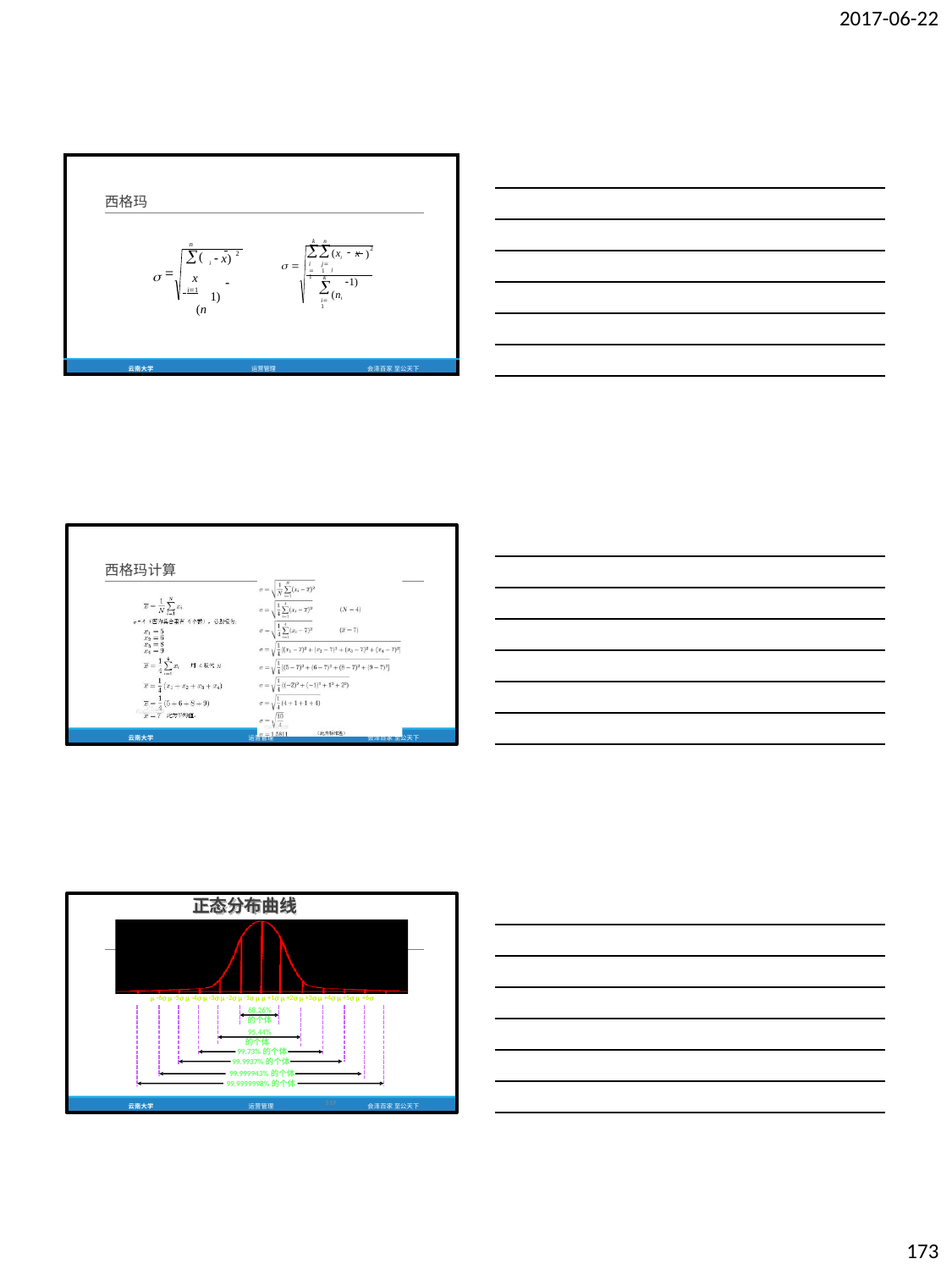

2017-06-22
| 西格玛 σ | = | n ∑(x i=1 (n | i − x) −1) | 2 |  | σ | = | k ∑ i=1 | n ∑ j=1 k ∑ i=1 | (xij (ni | x −1) |  | ) | 2 |
| --- | --- | --- | --- | --- | --- | --- | --- | --- | --- | --- | --- | --- | --- | --- |
| 云南大学 | 运营管理 |  |  |  |  | 会泽百家 至公天下 |  |  |  |  |  |  |  |  |

西格玛计算

云南大学
运营管理
会泽百家 至公天下

正态分布曲线

μ -6σ μ -5σ μ -4σ μ -3σ μ -2σ μ -1σ μ μ +1σ μ +2σ μ +3σ μ +4σ μ +5σ μ +6σ
68.26%
的个体
95.44%
的个体
99.73%的个体
99.9937%的个体
99.999943%的个体
99.9999998%的个体

519

云南大学
运营管理
会泽百家 至公天下

173